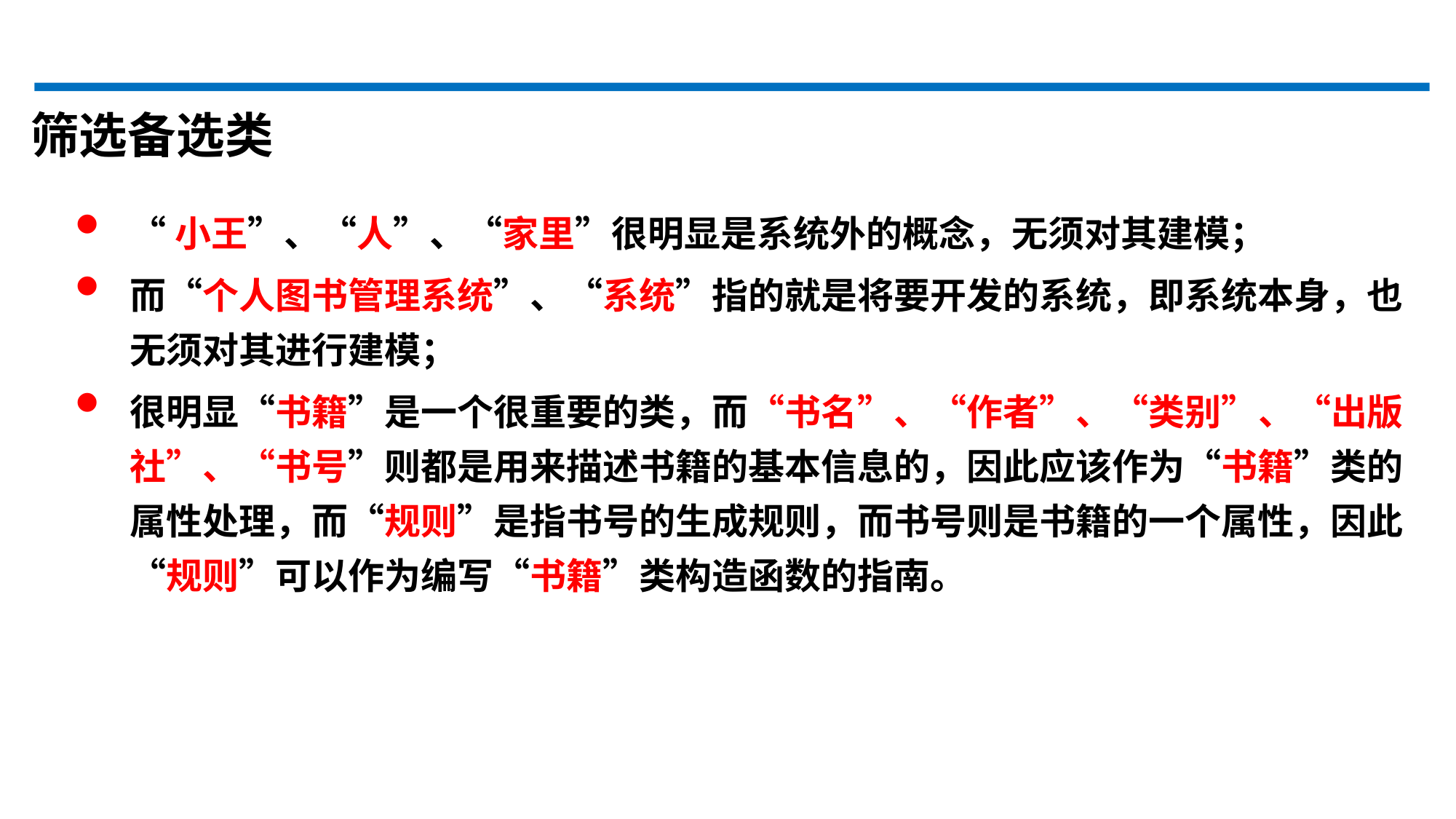

筛选备选类
“小王”、“人”、“家里”很明显是系统外的概念，无须对其建模；
而“个人图书管理系统”、“系统”指的就是将要开发的系统，即系统本身，也无须对其进行建模；
很明显“书籍”是一个很重要的类，而“书名”、“作者”、“类别”、“出版社”、“书号”则都是用来描述书籍的基本信息的，因此应该作为“书籍”类的属性处理，而“规则”是指书号的生成规则，而书号则是书籍的一个属性，因此“规则”可以作为编写“书籍”类构造函数的指南。